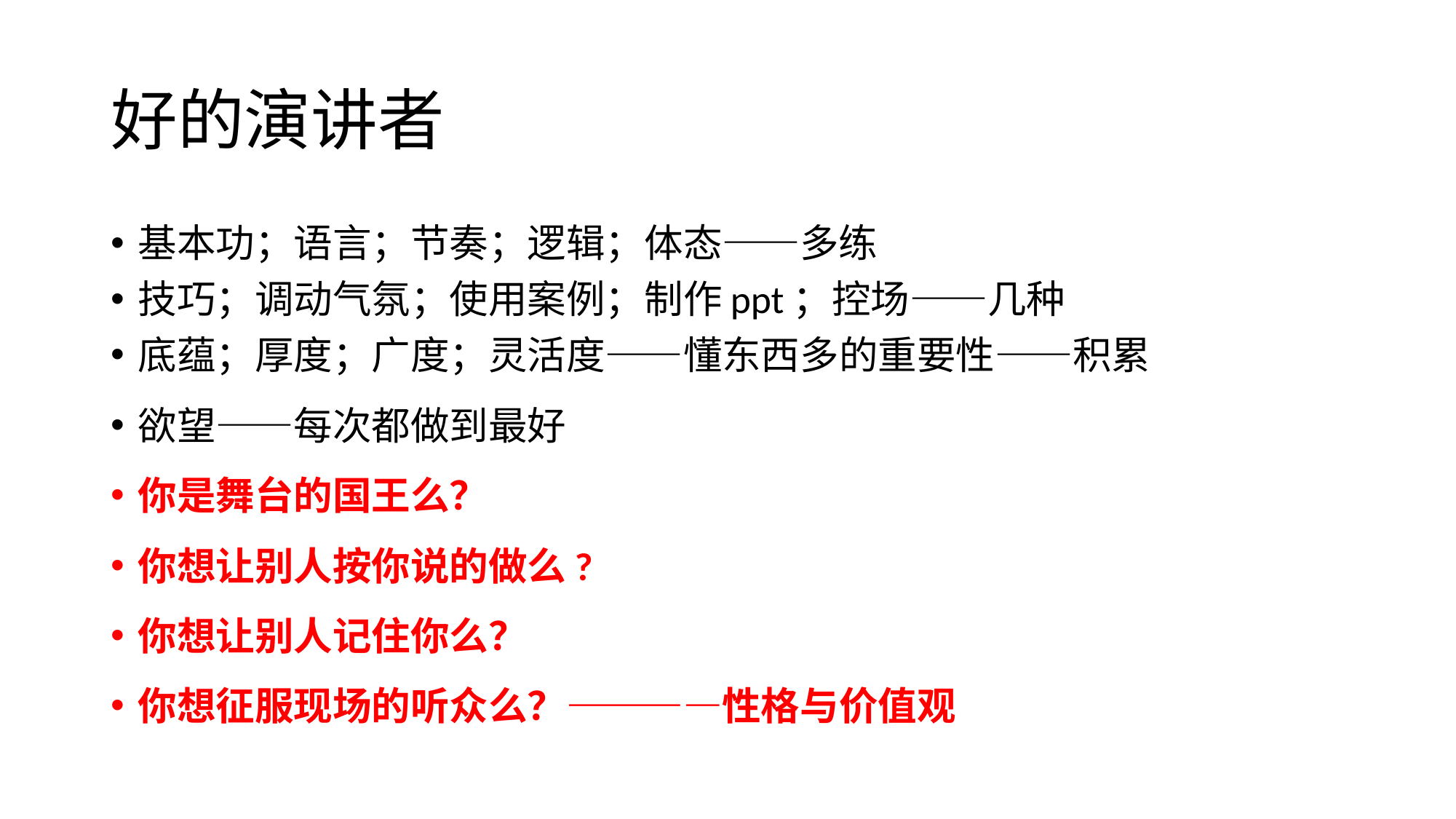

# 好的演讲者
基本功；语言；节奏；逻辑；体态——多练
技巧；调动气氛；使用案例；制作ppt；控场——几种
底蕴；厚度；广度；灵活度——懂东西多的重要性——积累
欲望——每次都做到最好
你是舞台的国王么？
你想让别人按你说的做么?
你想让别人记住你么？
你想征服现场的听众么？————性格与价值观